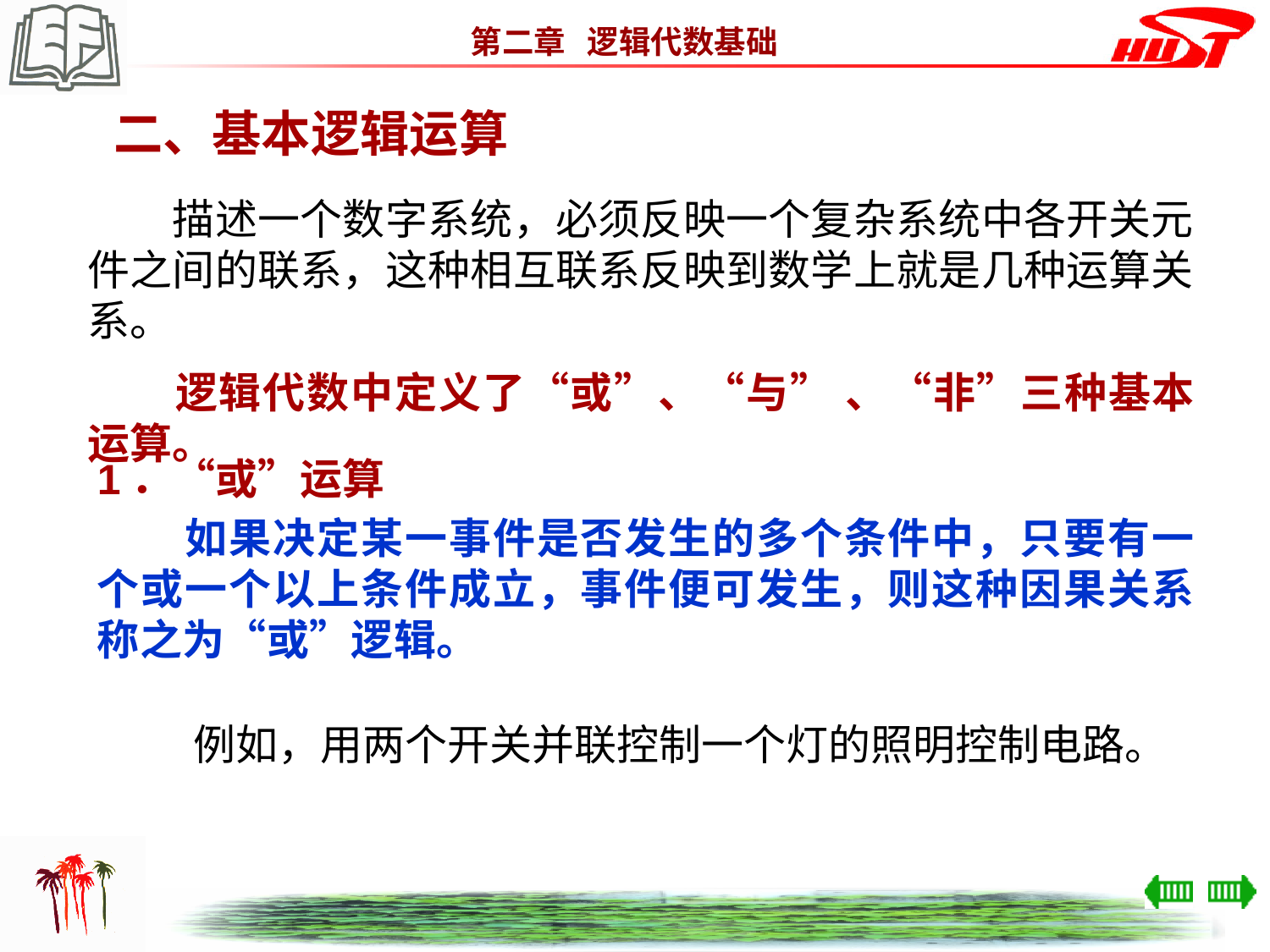

二、基本逻辑运算
　　描述一个数字系统，必须反映一个复杂系统中各开关元件之间的联系，这种相互联系反映到数学上就是几种运算关系。
　　逻辑代数中定义了“或”、“与” 、“非”三种基本运算。
1．“或”运算
　　如果决定某一事件是否发生的多个条件中，只要有一个或一个以上条件成立，事件便可发生，则这种因果关系称之为“或”逻辑。
　　例如，用两个开关并联控制一个灯的照明控制电路。